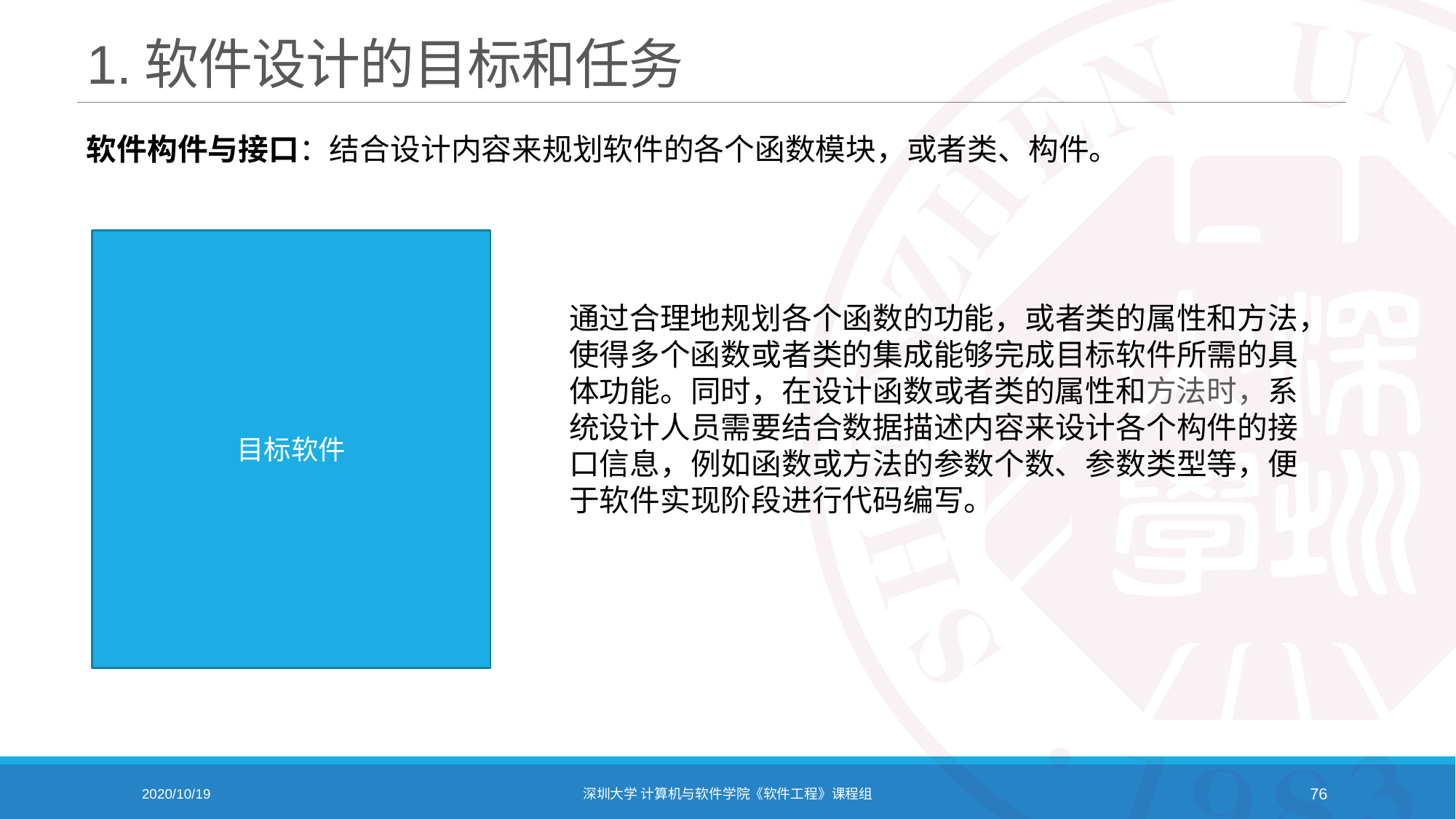

# 1.软件设计的目标和任务
软件构件与接口：结合设计内容来规划软件的各个函数模块，或者类、构件。
目标软件
通过合理地规划各个函数的功能，或者类的属性和方法，使得多个函数或者类的集成能够完成目标软件所需的具体功能。同时，在设计函数或者类的属性和方法时，系统设计人员需要结合数据描述内容来设计各个构件的接口信息，例如函数或方法的参数个数、参数类型等，便于软件实现阶段进行代码编写。
2020/10/19
深圳大学 计算机与软件学院《软件工程》课程组
76